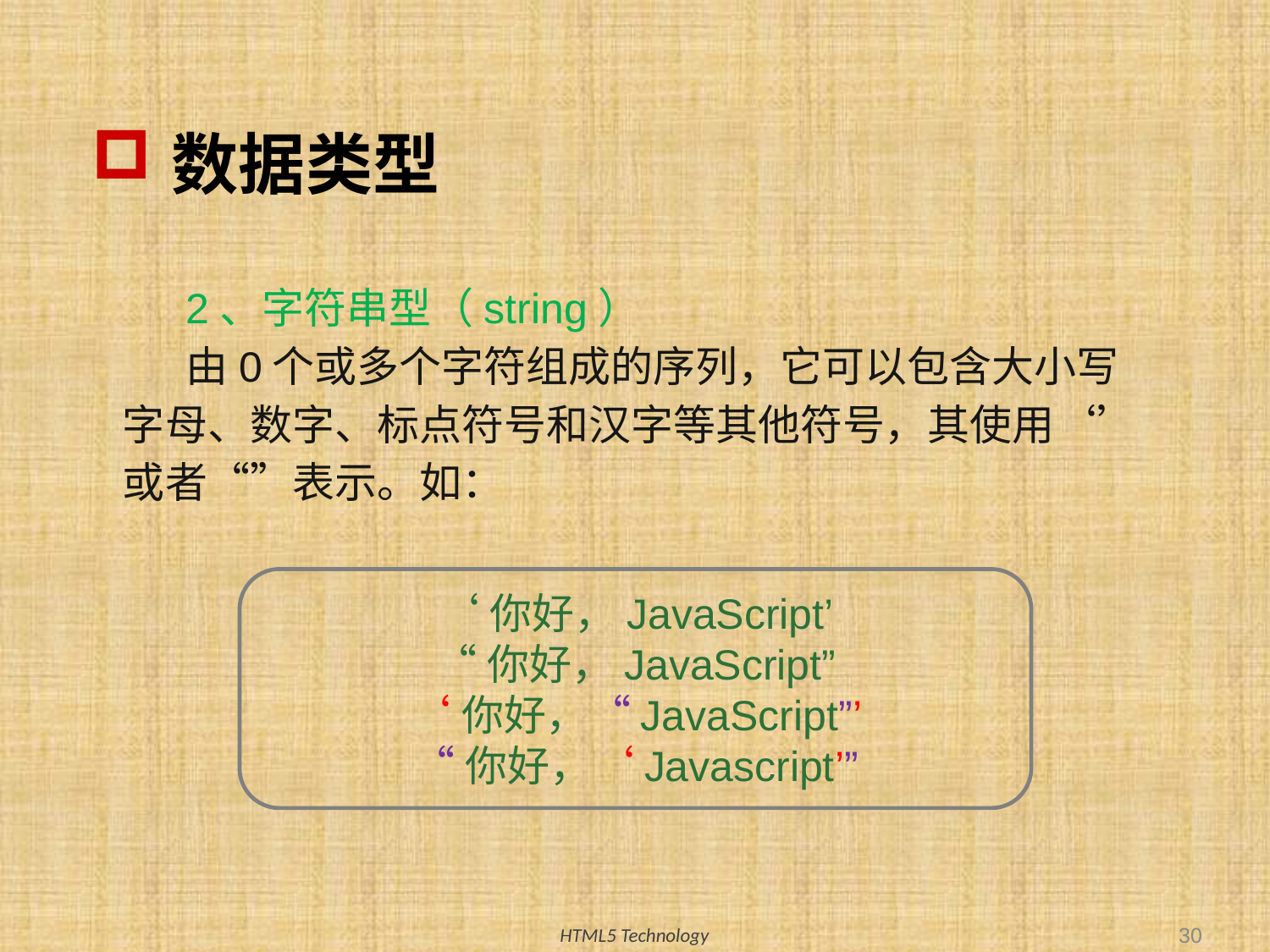

# 数据类型
2、字符串型（string）
由0个或多个字符组成的序列，它可以包含大小写字母、数字、标点符号和汉字等其他符号，其使用‘’或者“”表示。如：
‘你好，JavaScript’
“你好，JavaScript”
‘你好，“JavaScript”’
“你好，‘Javascript’”
30
HTML5 Technology